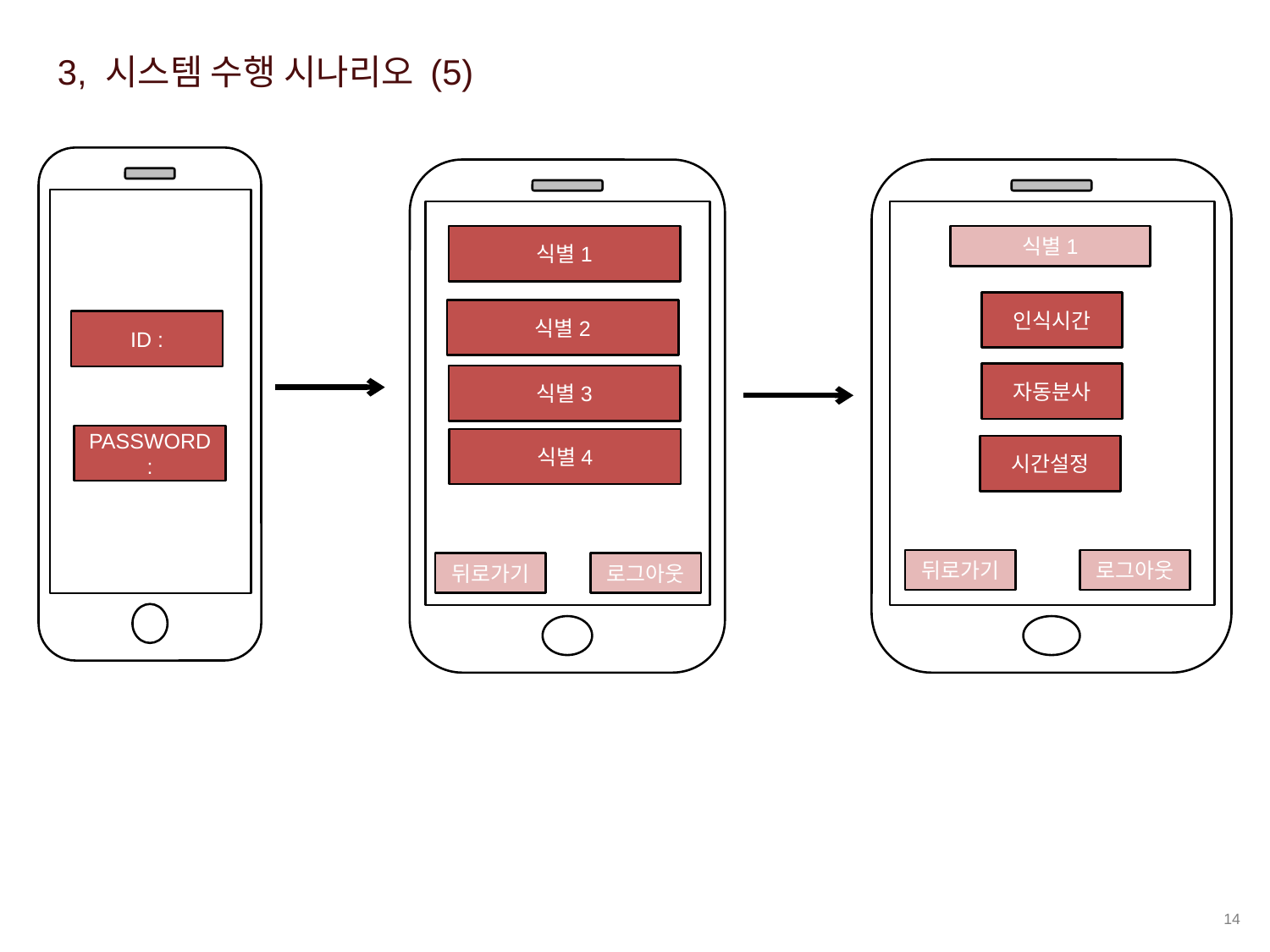

3, 시스템 수행 시나리오 (5)

ID :

식별1

인식시간
식별1
식별2
자동분사
식별3
PASSWORD :
식별4
시간설정
뒤로가기
로그아웃
뒤로가기
로그아웃